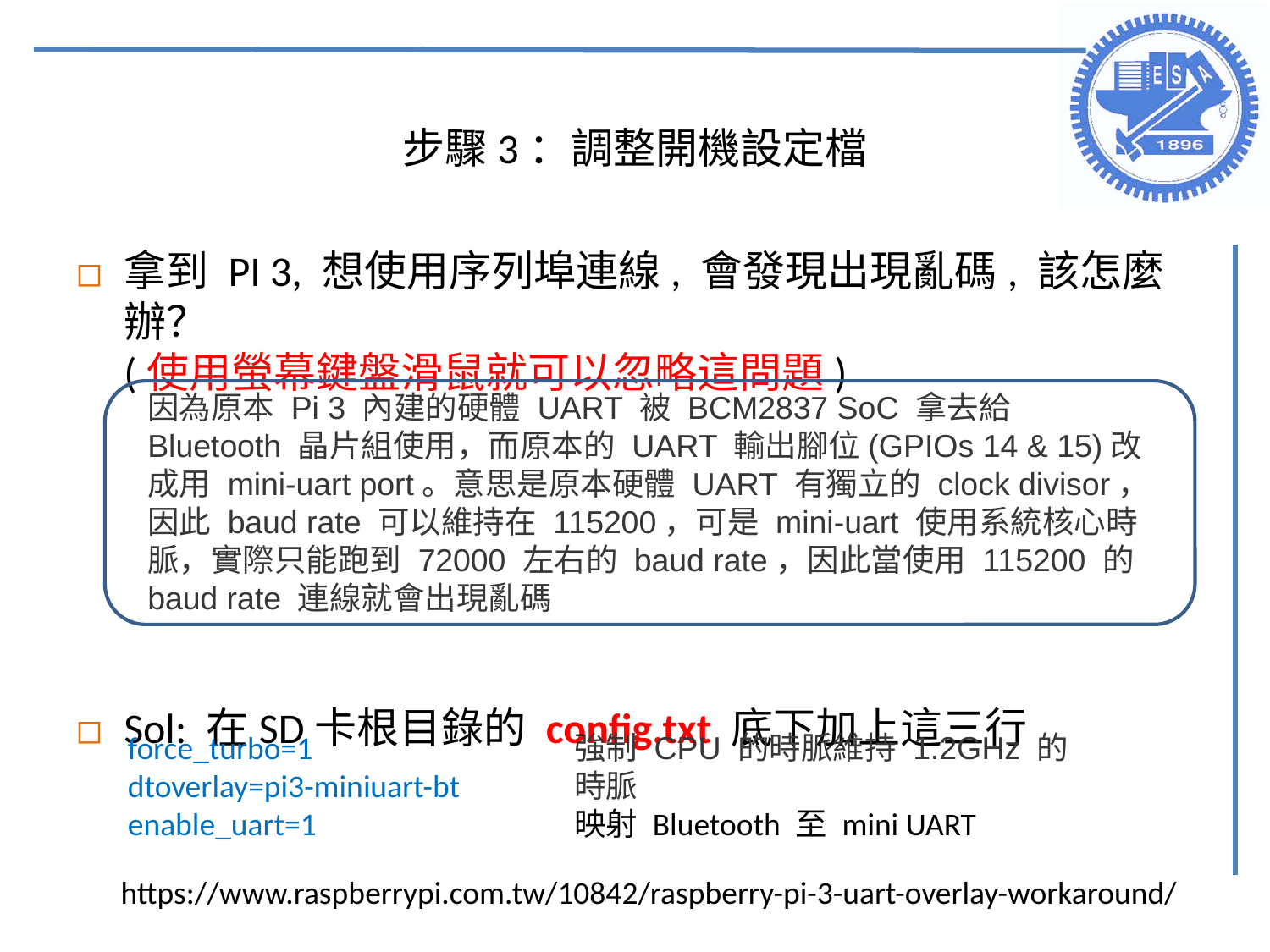

# 步驟3：調整開機設定檔
拿到 PI 3, 想使用序列埠連線, 會發現出現亂碼, 該怎麼辦？
(使用螢幕鍵盤滑鼠就可以忽略這問題)

Sol: 在SD卡根目錄的 config.txt 底下加上這三行

因為原本 Pi 3 內建的硬體 UART 被 BCM2837 SoC 拿去給 Bluetooth 晶片組使用，而原本的 UART 輸出腳位(GPIOs 14 & 15)改成用 mini-uart port。意思是原本硬體 UART 有獨立的 clock divisor，因此 baud rate 可以維持在 115200，可是 mini-uart 使用系統核心時脈，實際只能跑到 72000 左右的 baud rate，因此當使用 115200 的 baud rate 連線就會出現亂碼
強制 CPU 的時脈維持 1.2GHz 的時脈
映射 Bluetooth 至 mini UART
force_turbo=1
dtoverlay=pi3-miniuart-bt
enable_uart=1
https://www.raspberrypi.com.tw/10842/raspberry-pi-3-uart-overlay-workaround/